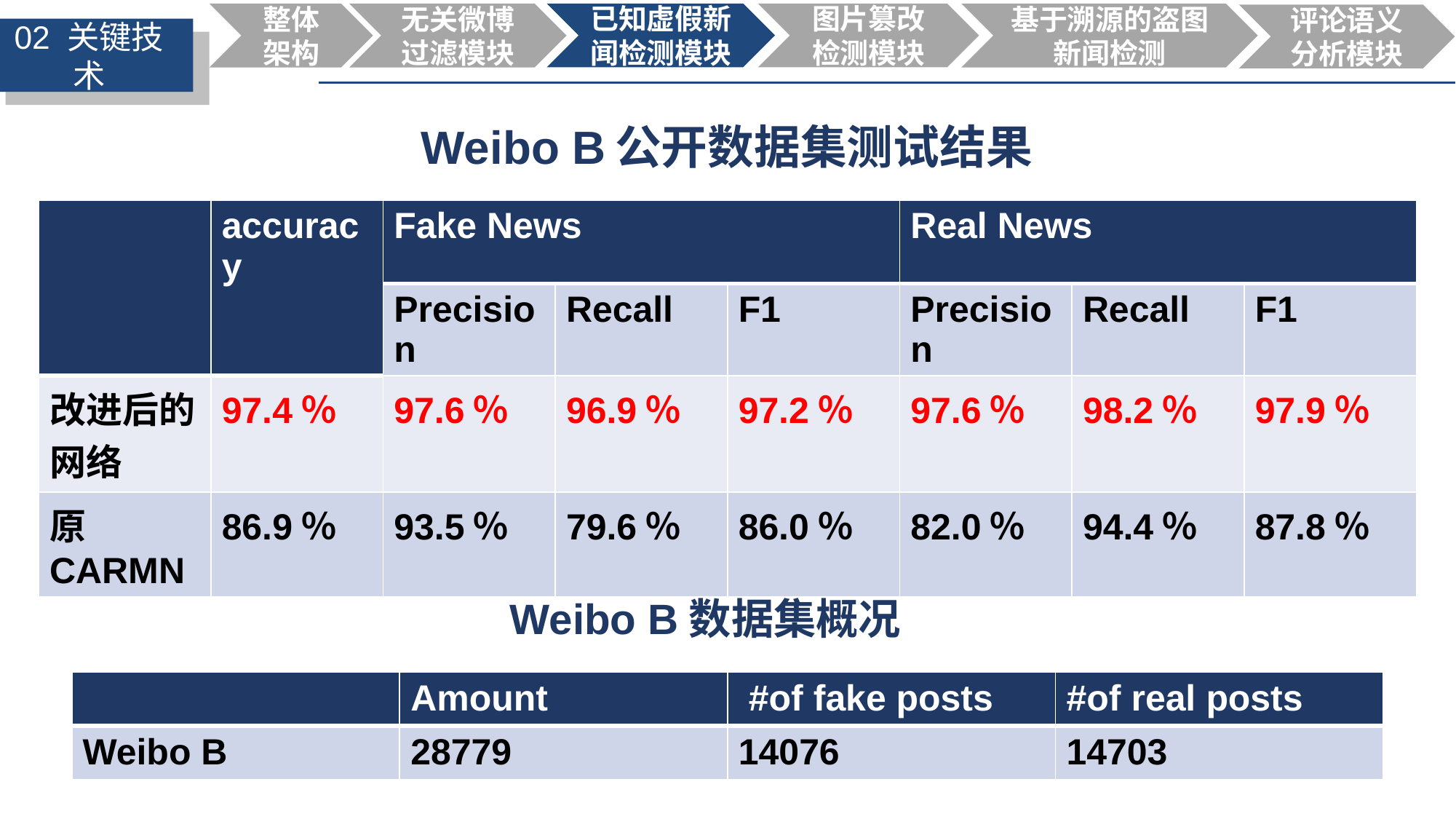

已知虚假新闻检测模块
图片篡改检测模块
整体架构
无关微博过滤模块
基于溯源的盗图新闻检测
评论语义分析模块
02 关键技术

03
03
Weibo B公开数据集测试结果
|  | accuracy | Fake News |  |  | Real News |  |  |
| --- | --- | --- | --- | --- | --- | --- | --- |
|  |  | Precision | Recall | F1 | Precision | Recall | F1 |
| 改进后的网络 | 97.4％ | 97.6％ | 96.9％ | 97.2％ | 97.6％ | 98.2％ | 97.9％ |
| 原CARMN | 86.9％ | 93.5％ | 79.6％ | 86.0％ | 82.0％ | 94.4％ | 87.8％ |
Weibo B数据集概况
|  | Amount | #of fake posts | #of real posts |
| --- | --- | --- | --- |
| Weibo B | 28779 | 14076 | 14703 |